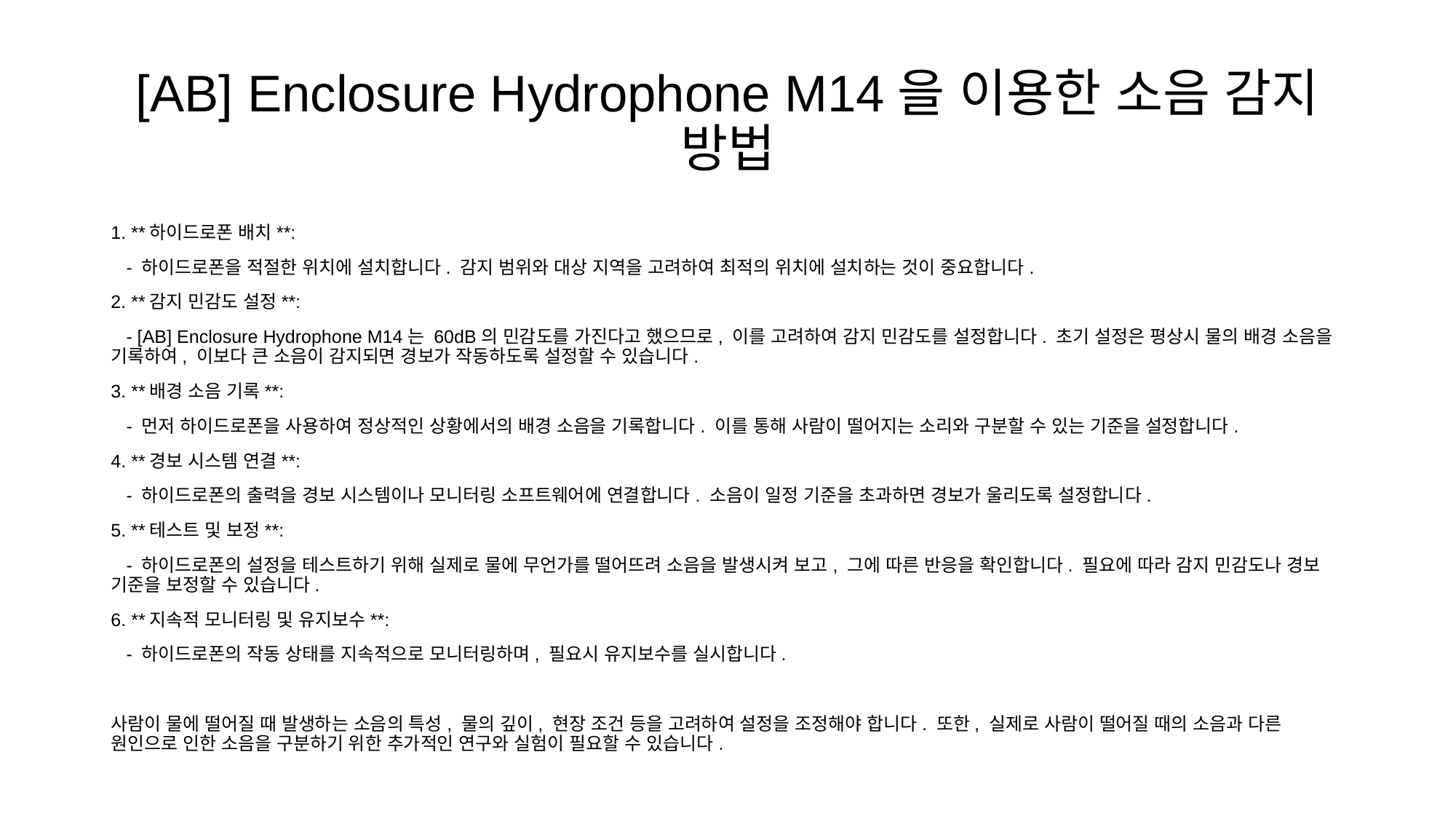

# [AB] Enclosure Hydrophone M14을 이용한 소음 감지 방법
1. **하이드로폰 배치**:
   - 하이드로폰을 적절한 위치에 설치합니다. 감지 범위와 대상 지역을 고려하여 최적의 위치에 설치하는 것이 중요합니다.
2. **감지 민감도 설정**:
   - [AB] Enclosure Hydrophone M14는 60dB의 민감도를 가진다고 했으므로, 이를 고려하여 감지 민감도를 설정합니다. 초기 설정은 평상시 물의 배경 소음을 기록하여, 이보다 큰 소음이 감지되면 경보가 작동하도록 설정할 수 있습니다.
3. **배경 소음 기록**:
   - 먼저 하이드로폰을 사용하여 정상적인 상황에서의 배경 소음을 기록합니다. 이를 통해 사람이 떨어지는 소리와 구분할 수 있는 기준을 설정합니다.
4. **경보 시스템 연결**:
   - 하이드로폰의 출력을 경보 시스템이나 모니터링 소프트웨어에 연결합니다. 소음이 일정 기준을 초과하면 경보가 울리도록 설정합니다.
5. **테스트 및 보정**:
   - 하이드로폰의 설정을 테스트하기 위해 실제로 물에 무언가를 떨어뜨려 소음을 발생시켜 보고, 그에 따른 반응을 확인합니다. 필요에 따라 감지 민감도나 경보 기준을 보정할 수 있습니다.
6. **지속적 모니터링 및 유지보수**:
   - 하이드로폰의 작동 상태를 지속적으로 모니터링하며, 필요시 유지보수를 실시합니다.

사람이 물에 떨어질 때 발생하는 소음의 특성, 물의 깊이, 현장 조건 등을 고려하여 설정을 조정해야 합니다. 또한, 실제로 사람이 떨어질 때의 소음과 다른 원인으로 인한 소음을 구분하기 위한 추가적인 연구와 실험이 필요할 수 있습니다.